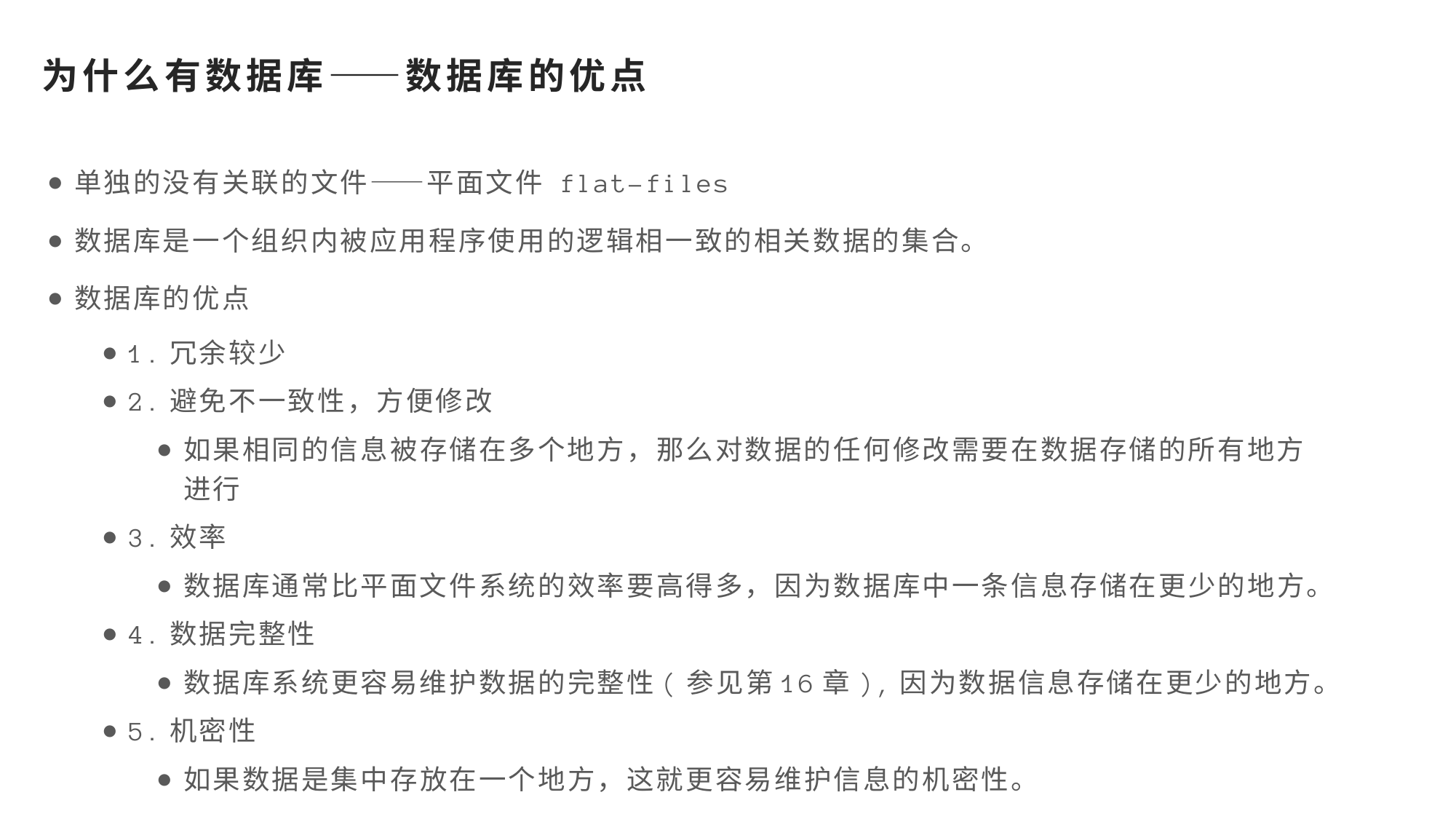

# 为什么有数据库——数据库的优点
单独的没有关联的文件——平面文件 flat-files
数据库是一个组织内被应用程序使用的逻辑相一致的相关数据的集合。
数据库的优点
1.冗余较少
2.避免不一致性，方便修改
如果相同的信息被存储在多个地方，那么对数据的任何修改需要在数据存储的所有地方进行
3.效率
数据库通常比平面文件系统的效率要高得多，因为数据库中一条信息存储在更少的地方。
4.数据完整性
数据库系统更容易维护数据的完整性(参见第16章),因为数据信息存储在更少的地方。
5.机密性
如果数据是集中存放在一个地方，这就更容易维护信息的机密性。